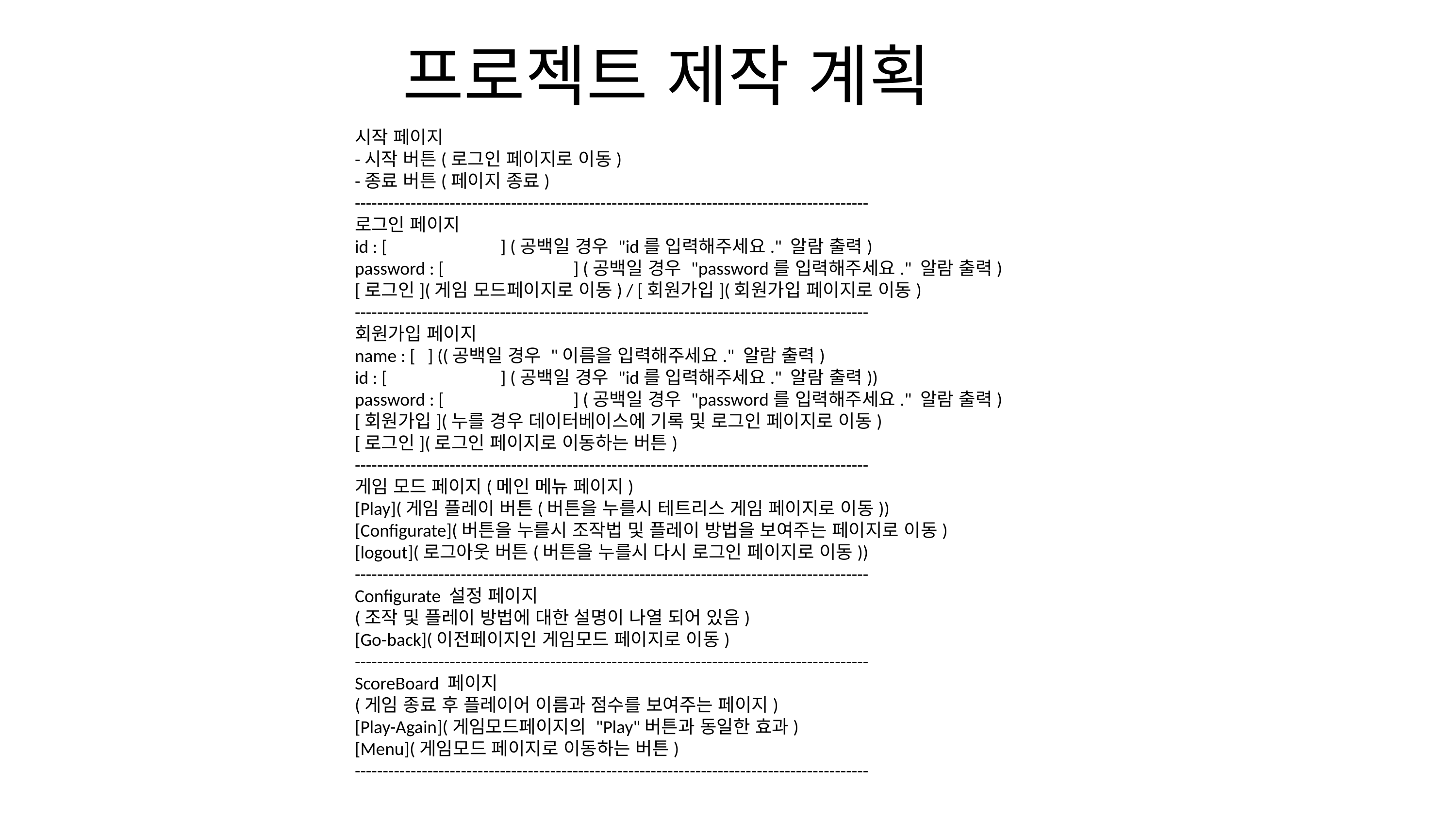

프로젝트 제작 계획
시작 페이지
-시작 버튼(로그인 페이지로 이동)
-종료 버튼(페이지 종료)
--------------------------------------------------------------------------------------------
로그인 페이지
id : [		] (공백일 경우 "id를 입력해주세요." 알람 출력)
password : [		] (공백일 경우 "password를 입력해주세요." 알람 출력)
[로그인](게임 모드페이지로 이동) / [회원가입](회원가입 페이지로 이동)
--------------------------------------------------------------------------------------------
회원가입 페이지
name : [	] ((공백일 경우 "이름을 입력해주세요." 알람 출력)
id : [		] (공백일 경우 "id를 입력해주세요." 알람 출력))
password : [		] (공백일 경우 "password를 입력해주세요." 알람 출력)
[회원가입](누를 경우 데이터베이스에 기록 및 로그인 페이지로 이동)
[로그인](로그인 페이지로 이동하는 버튼)
--------------------------------------------------------------------------------------------
게임 모드 페이지(메인 메뉴 페이지)
[Play](게임 플레이 버튼(버튼을 누를시 테트리스 게임 페이지로 이동))
[Configurate](버튼을 누를시 조작법 및 플레이 방법을 보여주는 페이지로 이동)
[logout](로그아웃 버튼(버튼을 누를시 다시 로그인 페이지로 이동))
--------------------------------------------------------------------------------------------
Configurate 설정 페이지
(조작 및 플레이 방법에 대한 설명이 나열 되어 있음)
[Go-back](이전페이지인 게임모드 페이지로 이동)
--------------------------------------------------------------------------------------------
ScoreBoard 페이지
(게임 종료 후 플레이어 이름과 점수를 보여주는 페이지)
[Play-Again](게임모드페이지의 "Play"버튼과 동일한 효과)
[Menu](게임모드 페이지로 이동하는 버튼)
--------------------------------------------------------------------------------------------